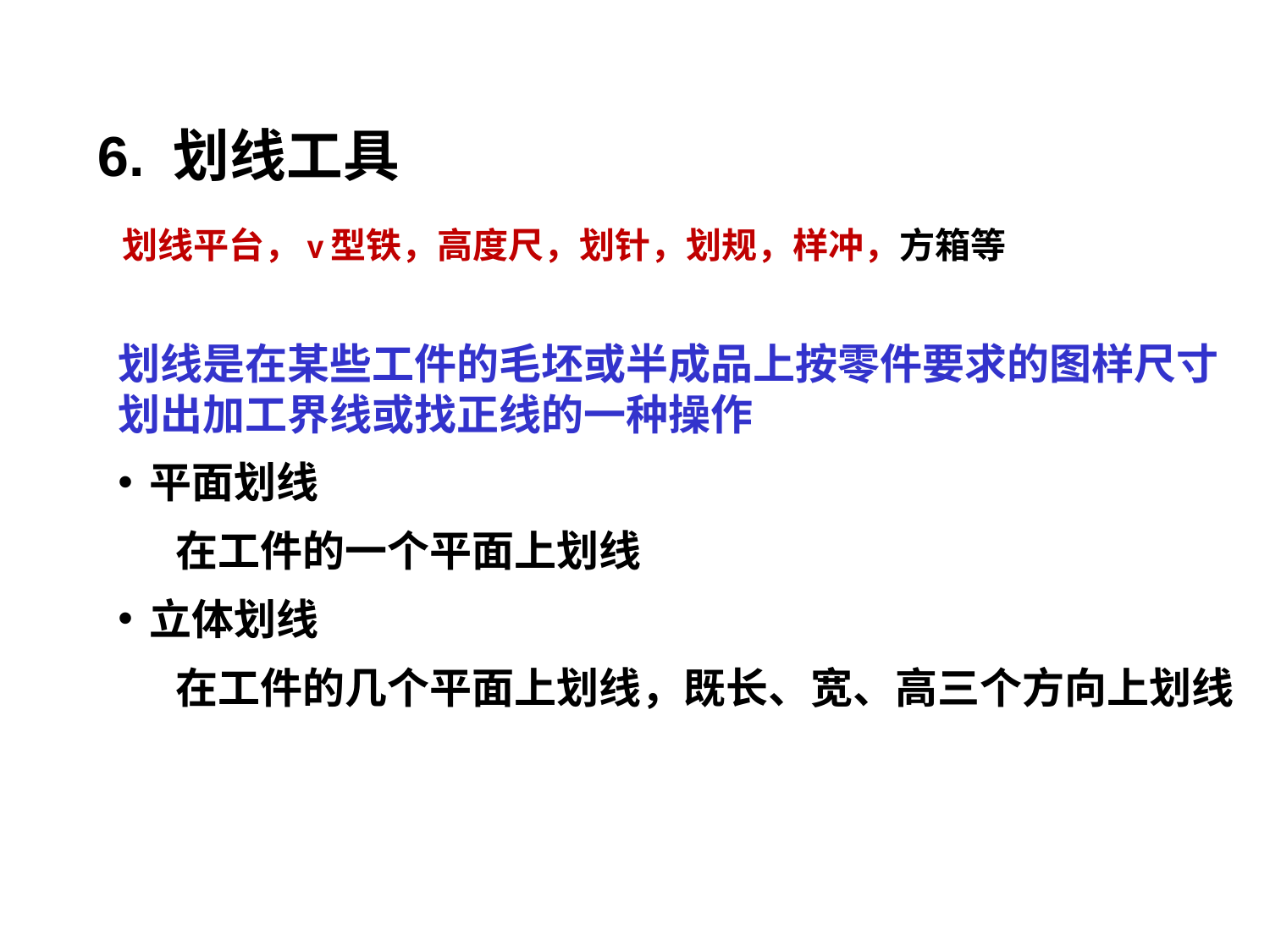

6. 划线工具
划线平台，v型铁，高度尺，划针，划规，样冲，方箱等
划线是在某些工件的毛坯或半成品上按零件要求的图样尺寸划出加工界线或找正线的一种操作
平面划线
     在工件的一个平面上划线
立体划线
     在工件的几个平面上划线，既长、宽、高三个方向上划线